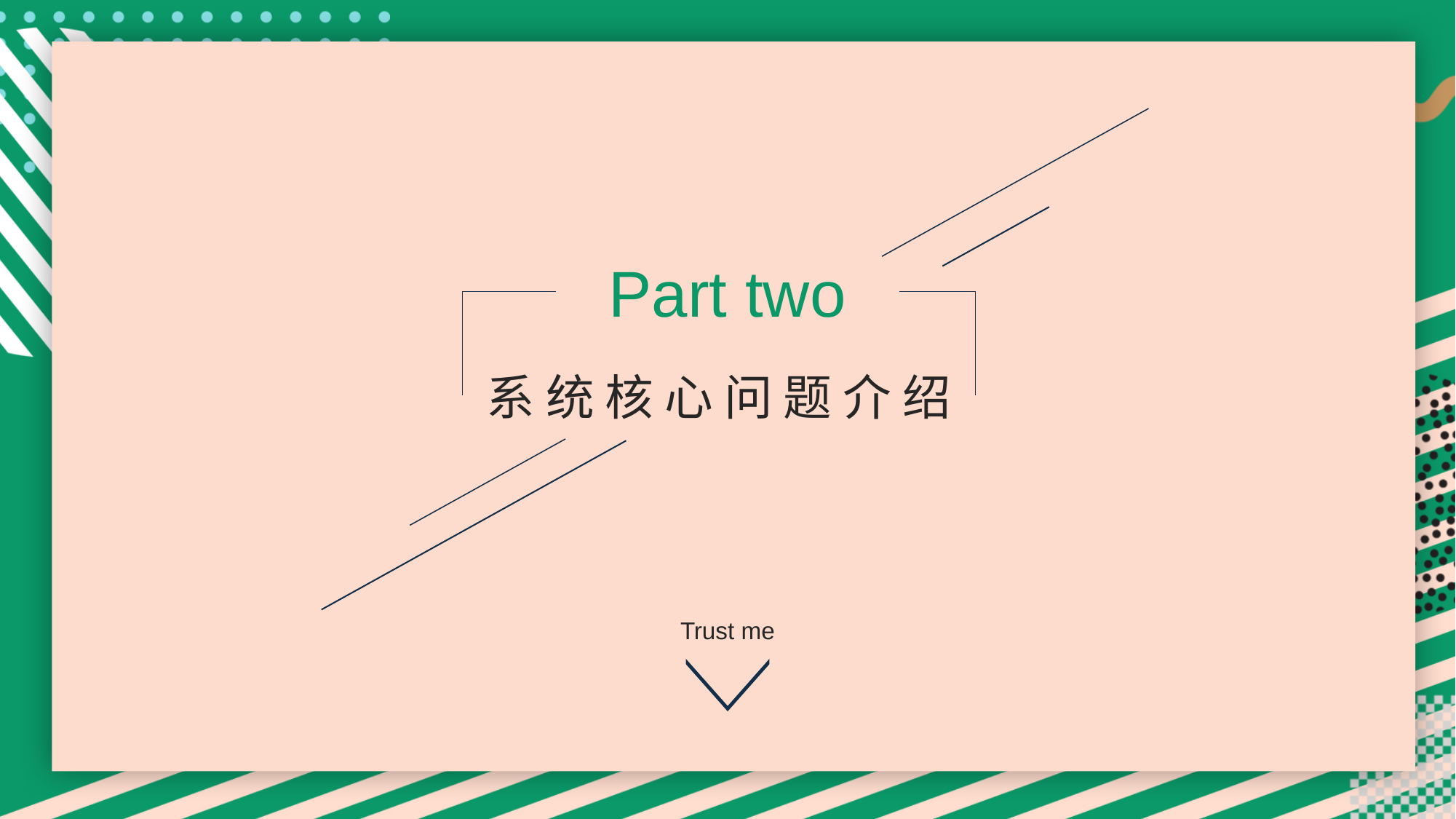

Part two
系 统 核 心 问 题 介 绍
Trust me